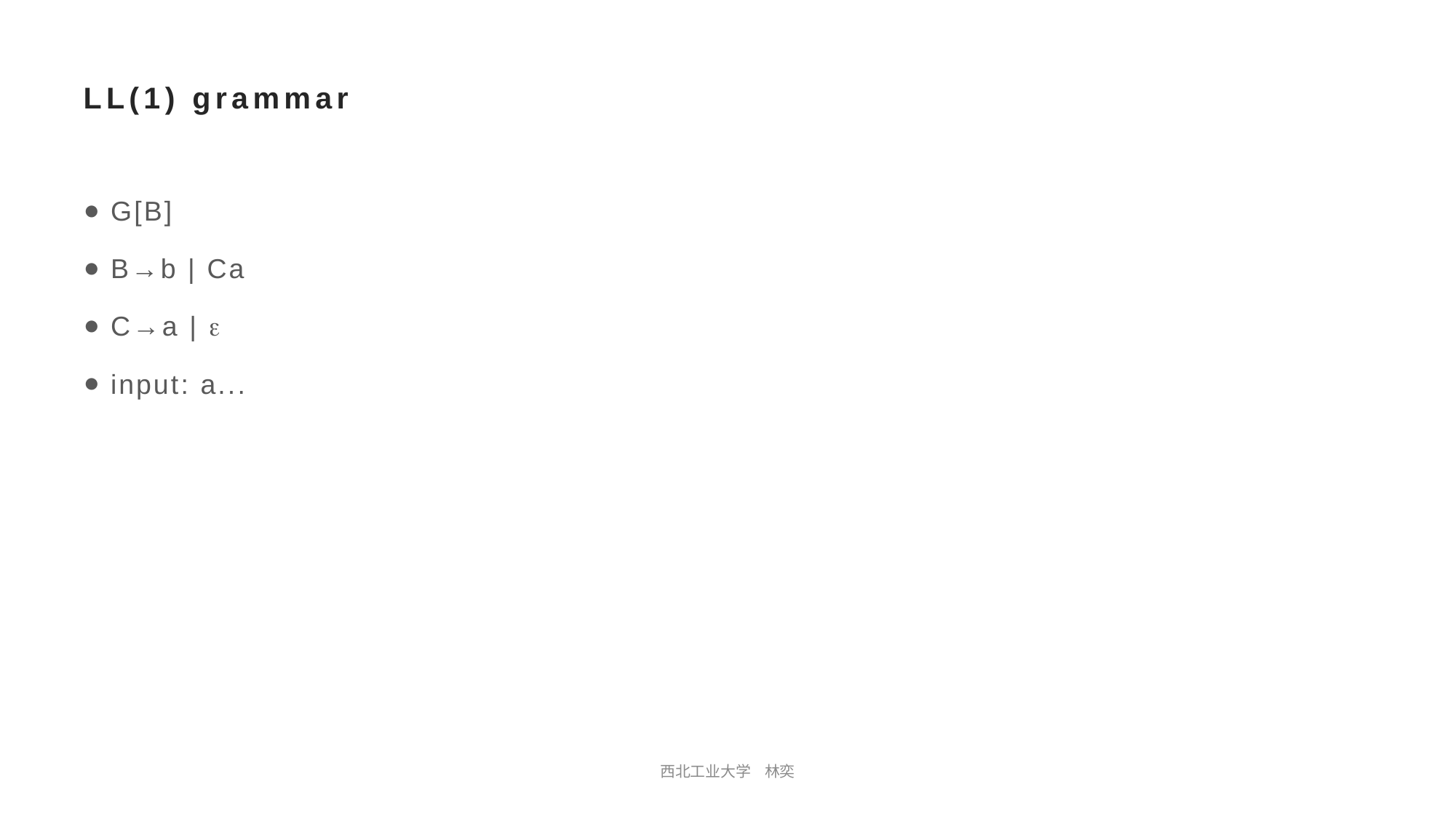

# LL(1) grammar
G[B]
B→b | Ca
C→a | ε
input: a...

西北工业大学    林奕
24